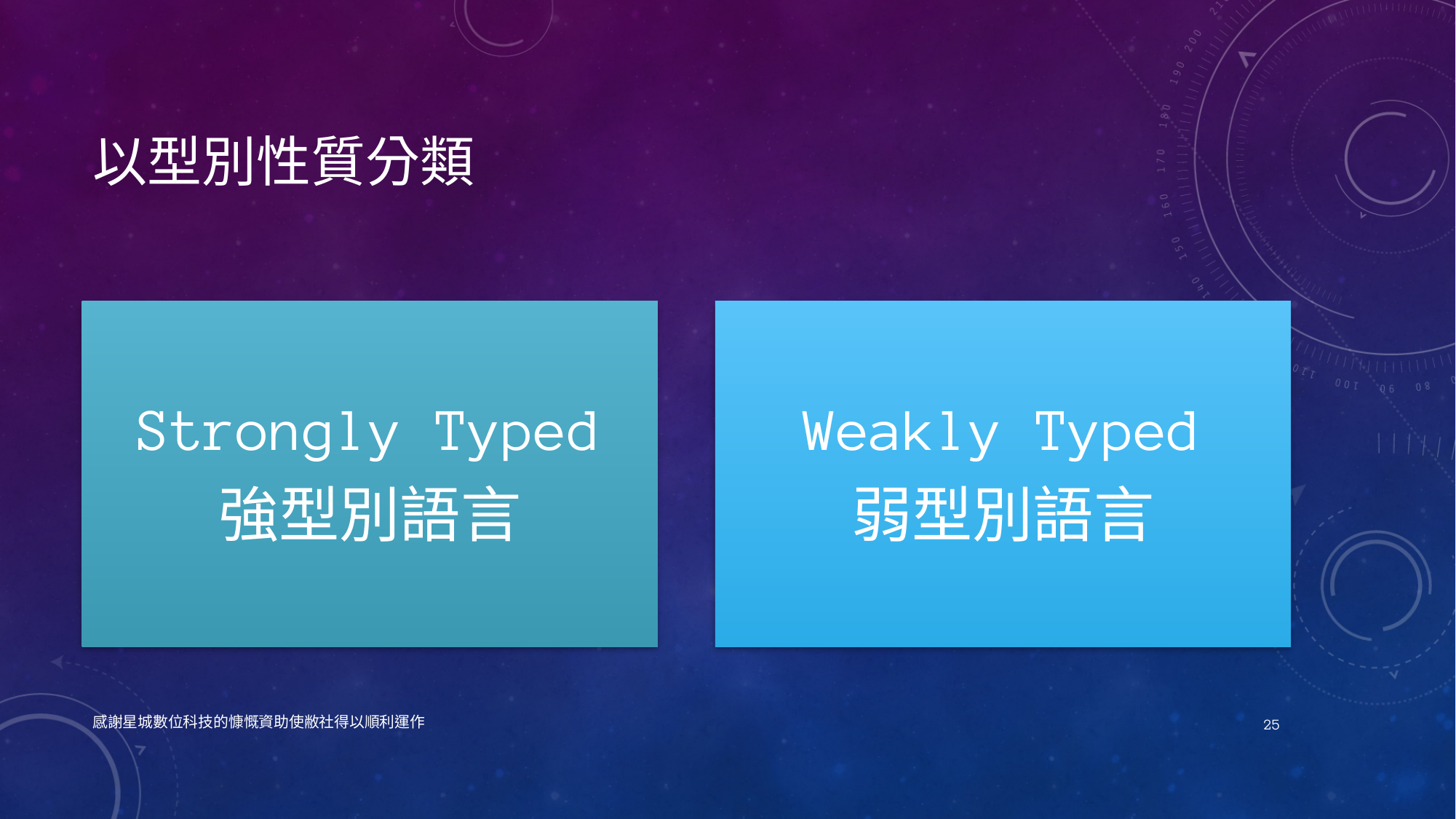

# 以型別性質分類
Strongly Typed
強型別語言
Weakly Typed
弱型別語言
感謝星城數位科技的慷慨資助使敝社得以順利運作
25